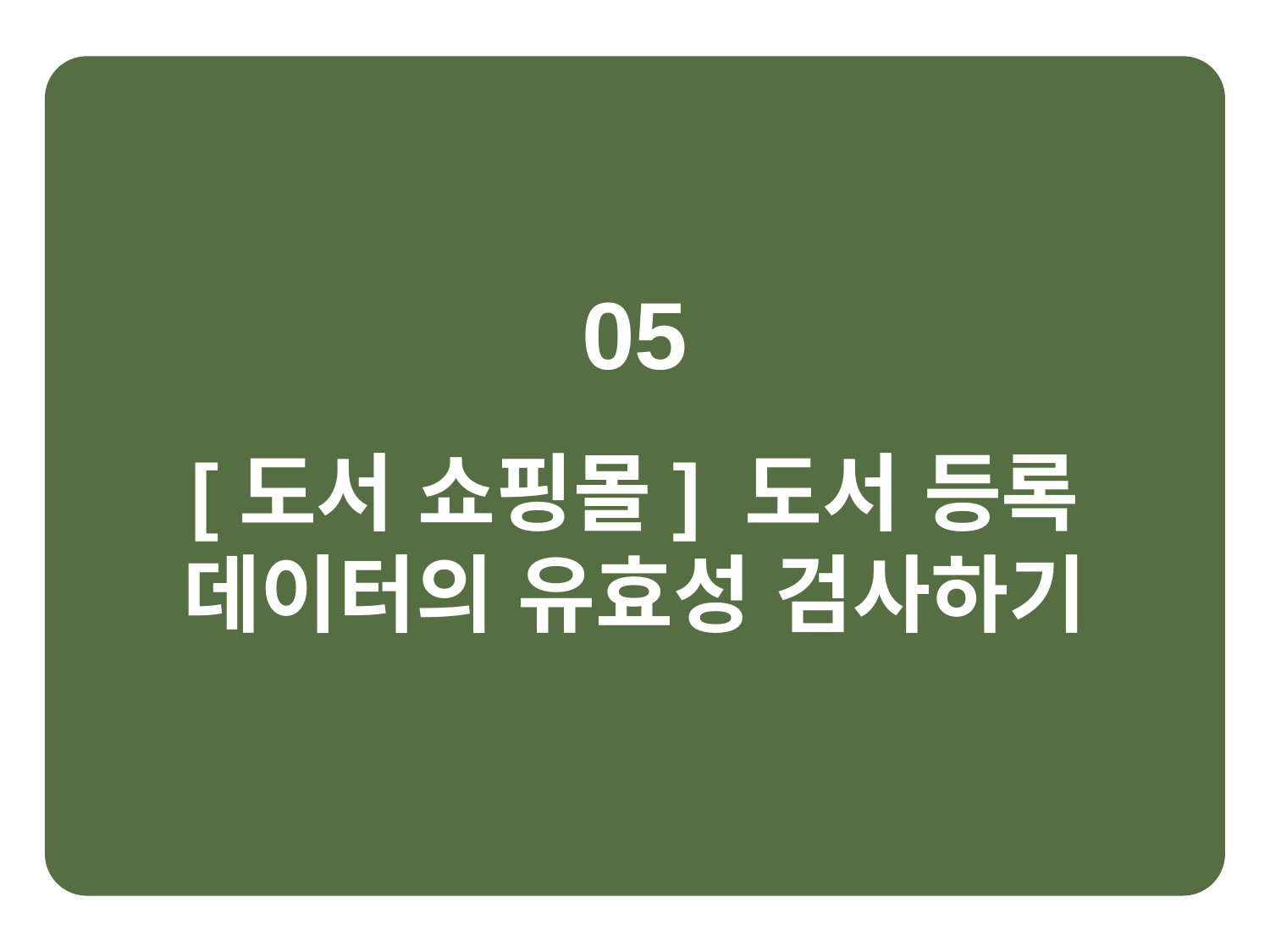

05
[도서 쇼핑몰] 도서 등록 데이터의 유효성 검사하기